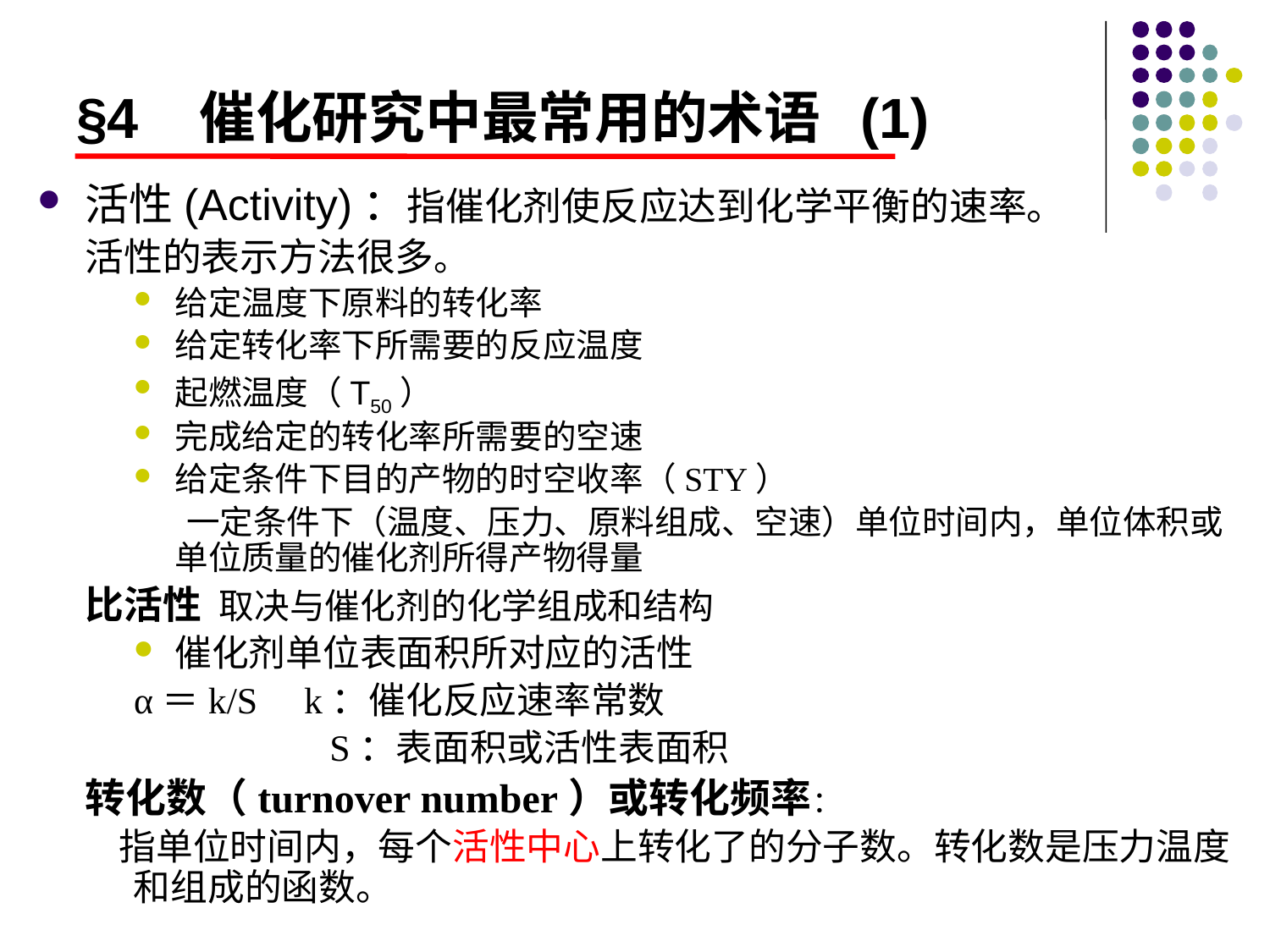

# §4   催化研究中最常用的术语  (1)

活性(Activity)：指催化剂使反应达到化学平衡的速率。
活性的表示方法很多。
给定温度下原料的转化率
给定转化率下所需要的反应温度
起燃温度（T50）
完成给定的转化率所需要的空速
给定条件下目的产物的时空收率（STY）
      一定条件下（温度、压力、原料组成、空速）单位时间内，单位体积或单位质量的催化剂所得产物得量
比活性  取决与催化剂的化学组成和结构
催化剂单位表面积所对应的活性
α＝k/S     k：催化反应速率常数
		   S：表面积或活性表面积
转化数（turnover number）或转化频率：
   指单位时间内，每个活性中心上转化了的分子数。转化数是压力温度和组成的函数。